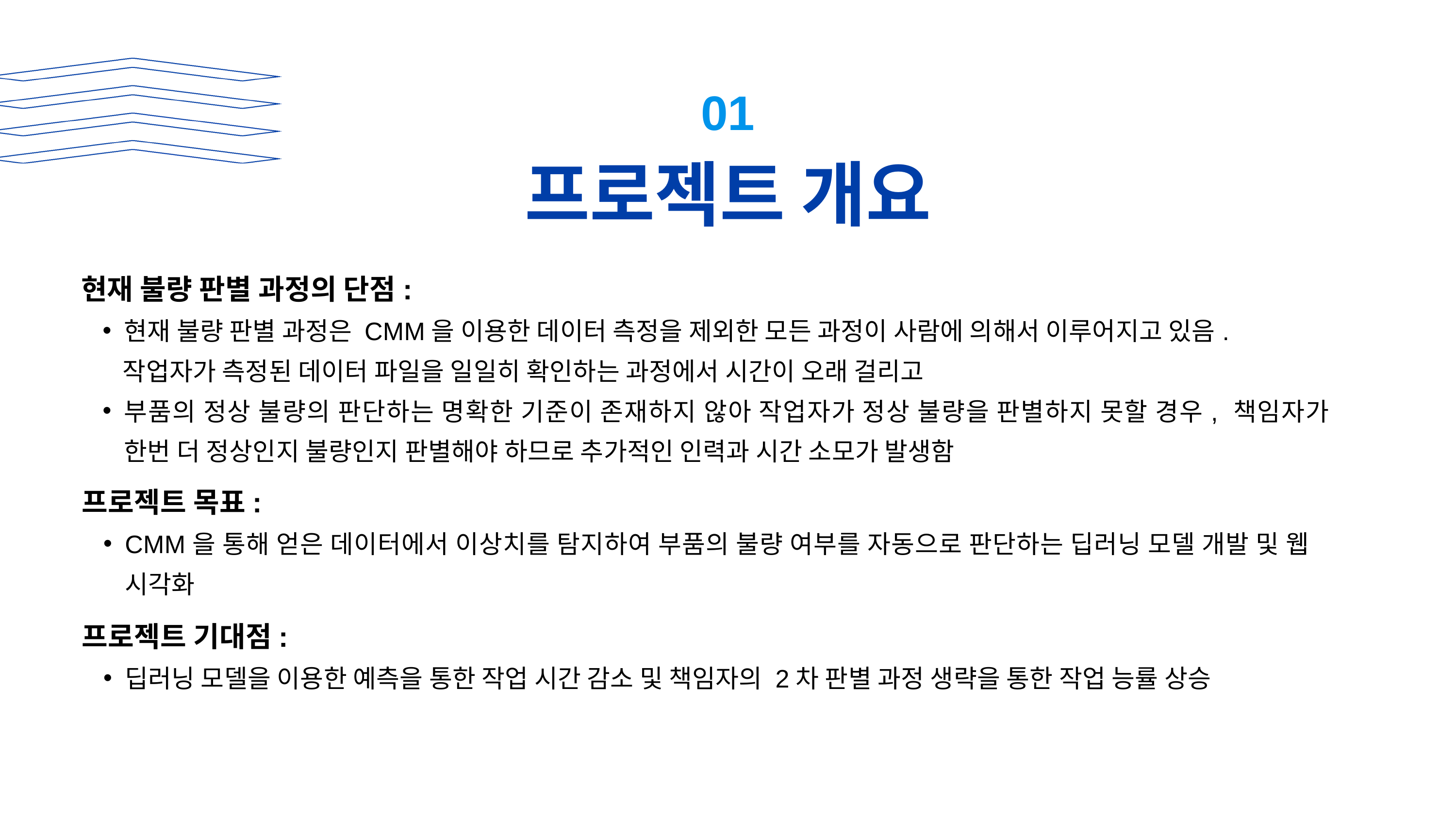

01
프로젝트 개요
현재 불량 판별 과정의 단점:
현재 불량 판별 과정은 CMM을 이용한 데이터 측정을 제외한 모든 과정이 사람에 의해서 이루어지고 있음.
      작업자가 측정된 데이터 파일을 일일히 확인하는 과정에서 시간이 오래 걸리고
부품의 정상 불량의 판단하는 명확한 기준이 존재하지 않아 작업자가 정상 불량을 판별하지 못할 경우, 책임자가 한번 더 정상인지 불량인지 판별해야 하므로 추가적인 인력과 시간 소모가 발생함

프로젝트 목표:
CMM을 통해 얻은 데이터에서 이상치를 탐지하여 부품의 불량 여부를 자동으로 판단하는 딥러닝 모델 개발 및 웹 시각화
프로젝트 기대점:
딥러닝 모델을 이용한 예측을 통한 작업 시간 감소 및 책임자의 2차 판별 과정 생략을 통한 작업 능률 상승